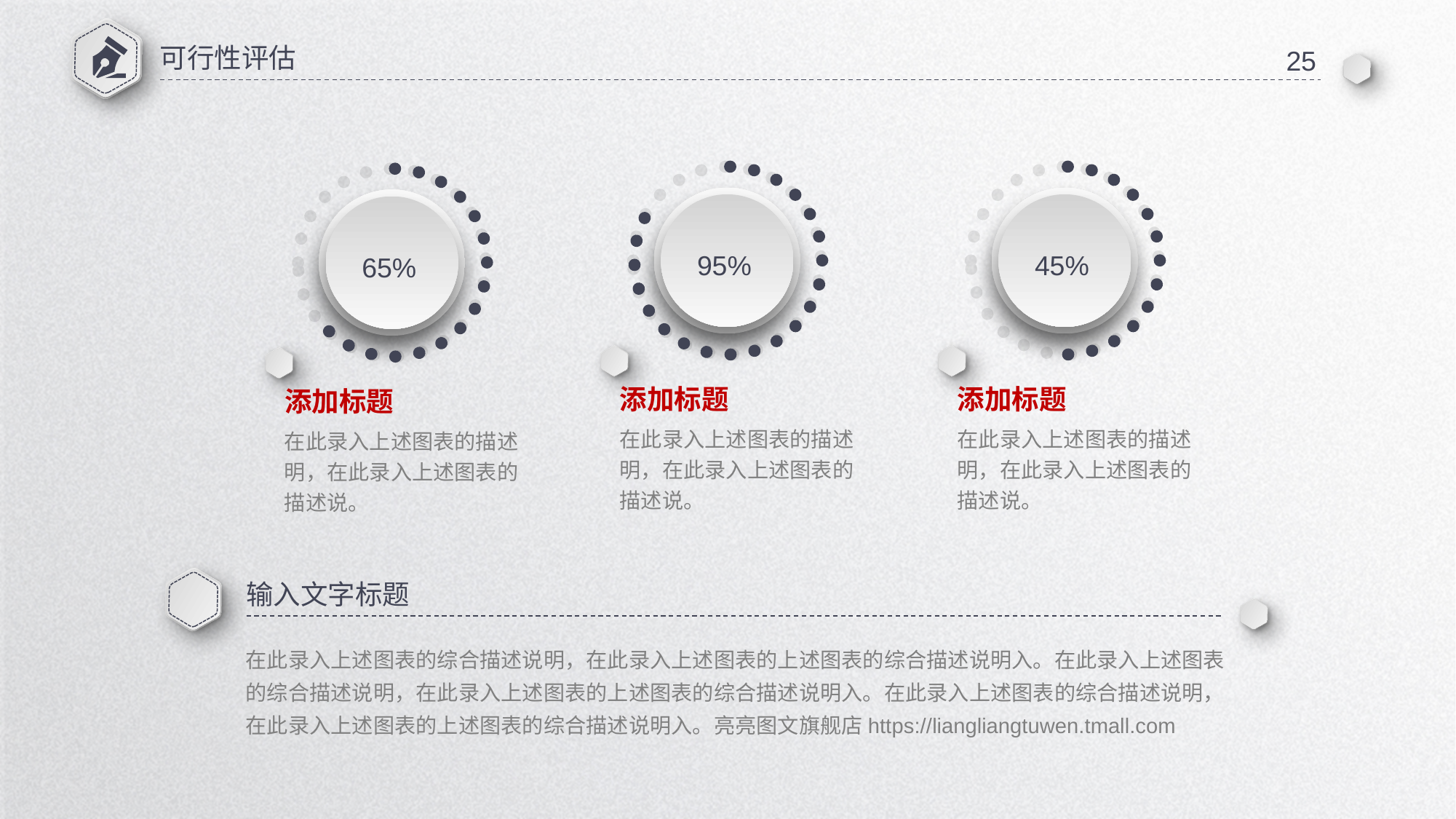

可行性评估
25

95%
45%
65%

添加标题
添加标题
添加标题
在此录入上述图表的描述明，在此录入上述图表的描述说。
在此录入上述图表的描述明，在此录入上述图表的描述说。
在此录入上述图表的描述明，在此录入上述图表的描述说。

输入文字标题

在此录入上述图表的综合描述说明，在此录入上述图表的上述图表的综合描述说明入。在此录入上述图表的综合描述说明，在此录入上述图表的上述图表的综合描述说明入。在此录入上述图表的综合描述说明，在此录入上述图表的上述图表的综合描述说明入。亮亮图文旗舰店https://liangliangtuwen.tmall.com
延时符